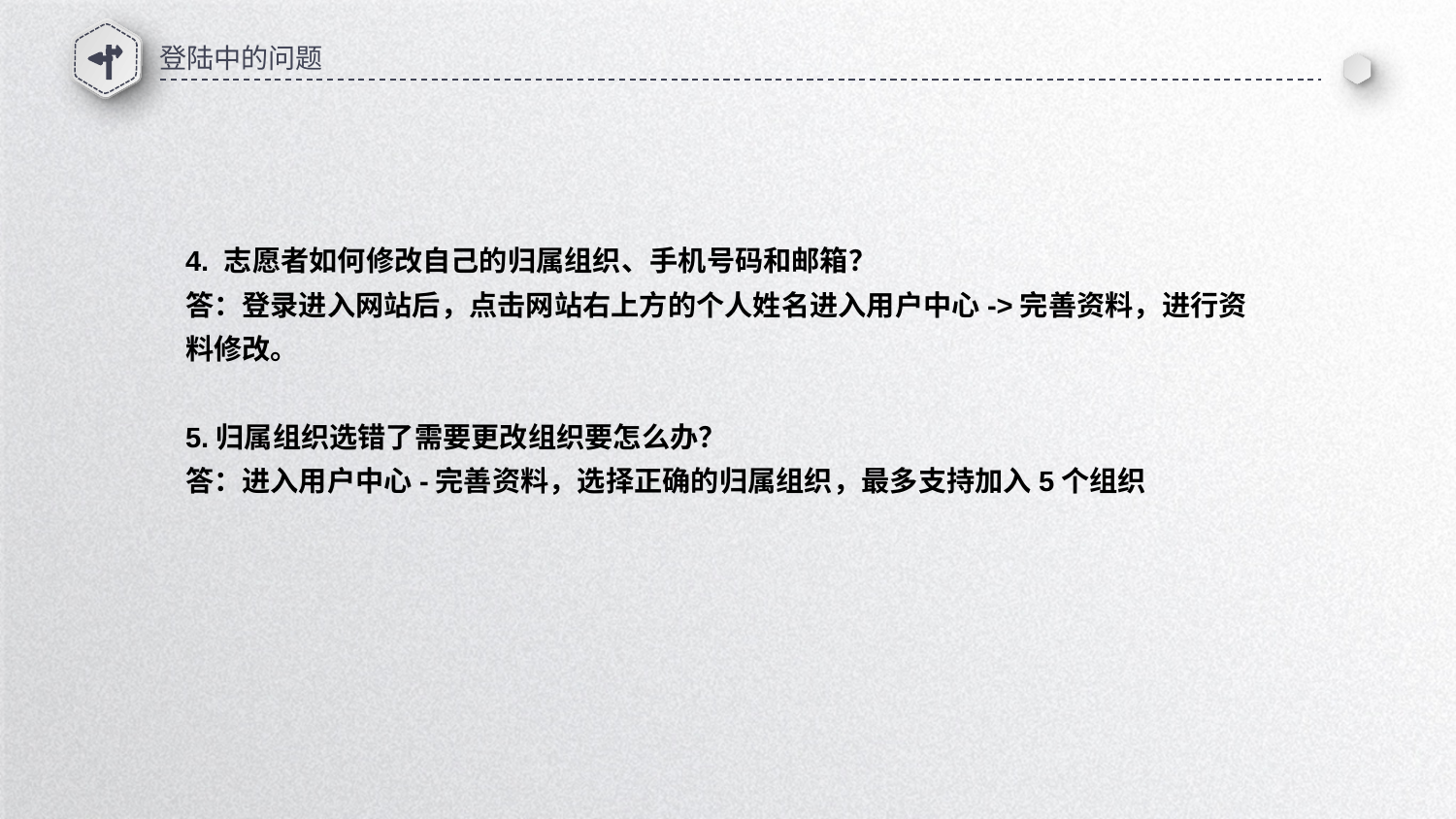

登陆中的问题

4. 志愿者如何修改自己的归属组织、手机号码和邮箱？
答：登录进入网站后，点击网站右上方的个人姓名进入用户中心->完善资料，进行资料修改。

5.归属组织选错了需要更改组织要怎么办？
答：进入用户中心-完善资料，选择正确的归属组织，最多支持加入5个组织